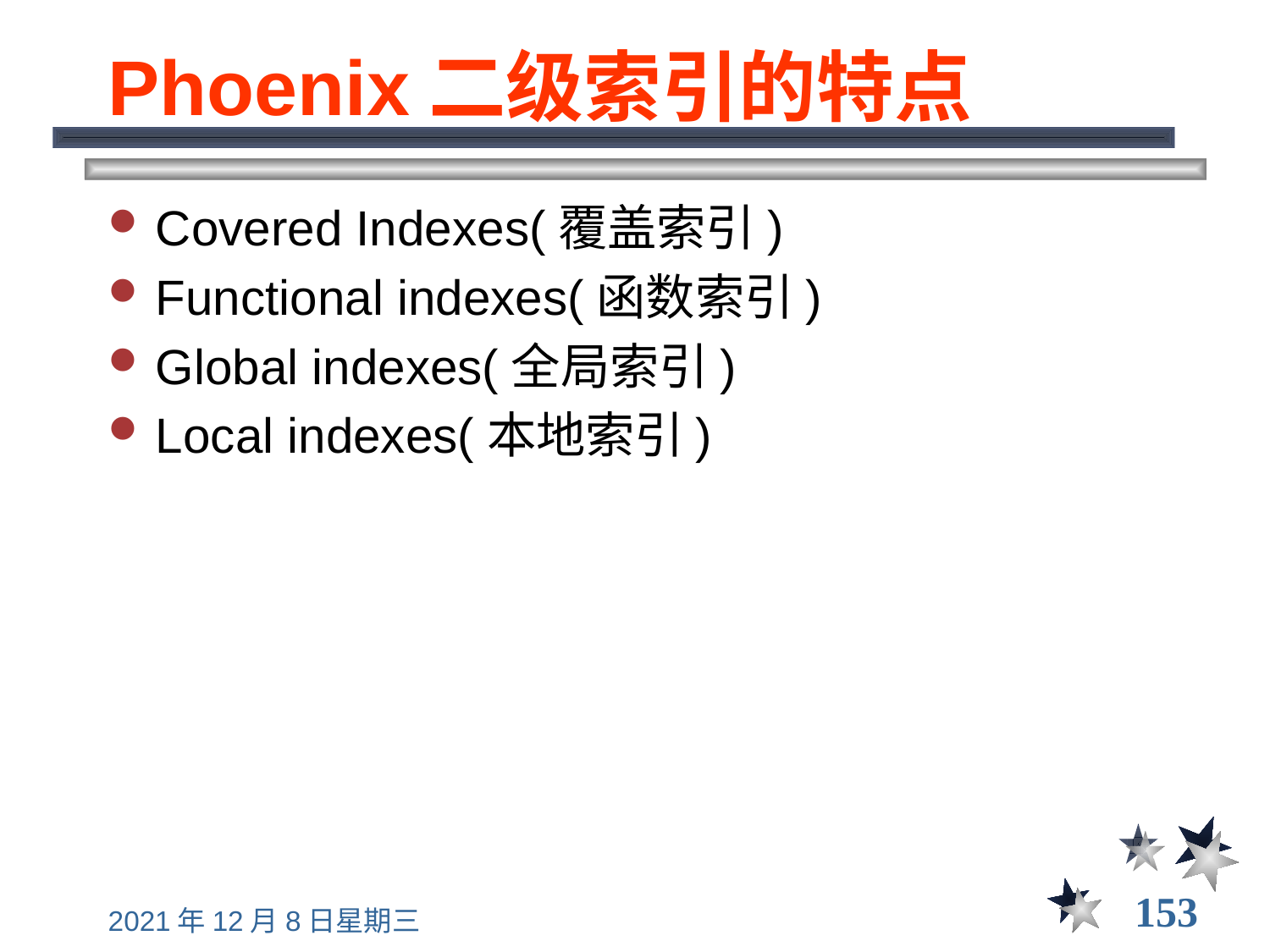

# Phoenix二级索引的特点
Covered Indexes(覆盖索引)
Functional indexes(函数索引)
Global indexes(全局索引)
Local indexes(本地索引)

153
2021年12月8日星期三
大数据管理----前言